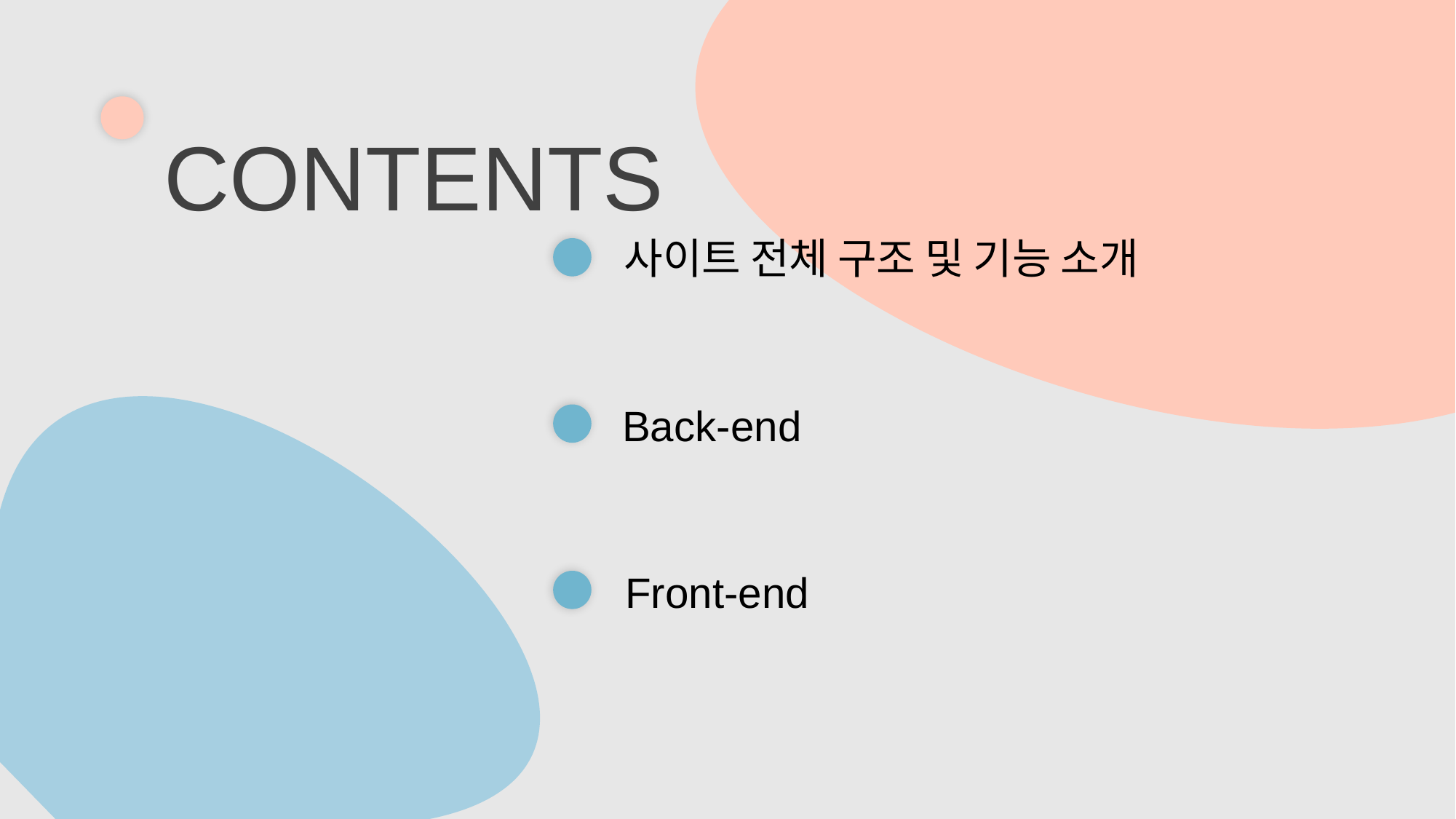

CONTENTS

사이트 전체 구조 및 기능 소개

Back-end

Front-end